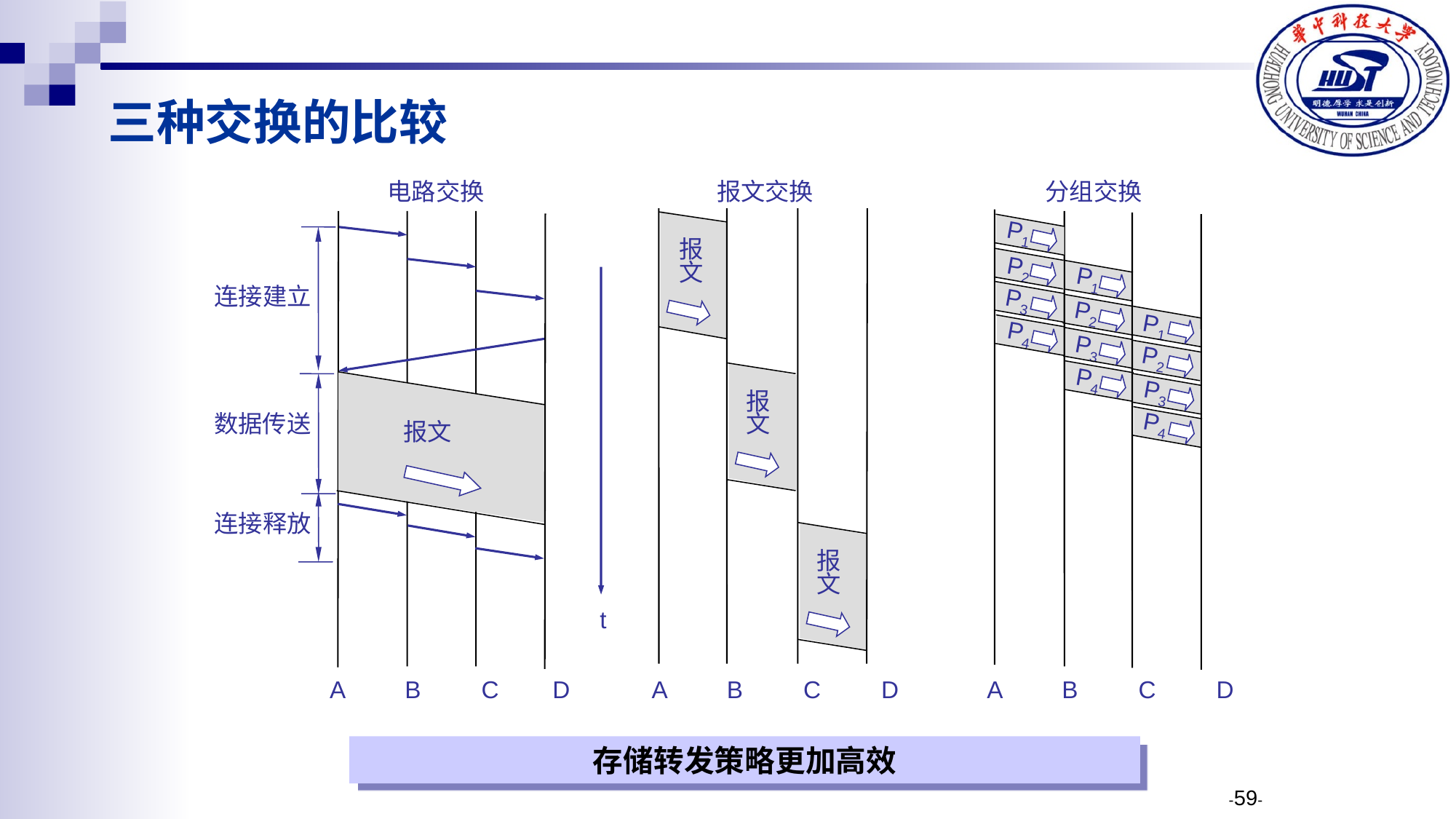

# 三种交换的比较
电路交换
报文交换
分组交换

P1

报
文

连接建立

P2

P1

P3

P2

P1

P4

P3

P2

P4

报
文

P3

报文

数据传送

P4

连接释放

报
文

t
A         B         C        D
A         B         C         D
A         B         C         D
存储转发策略更加高效
-59-